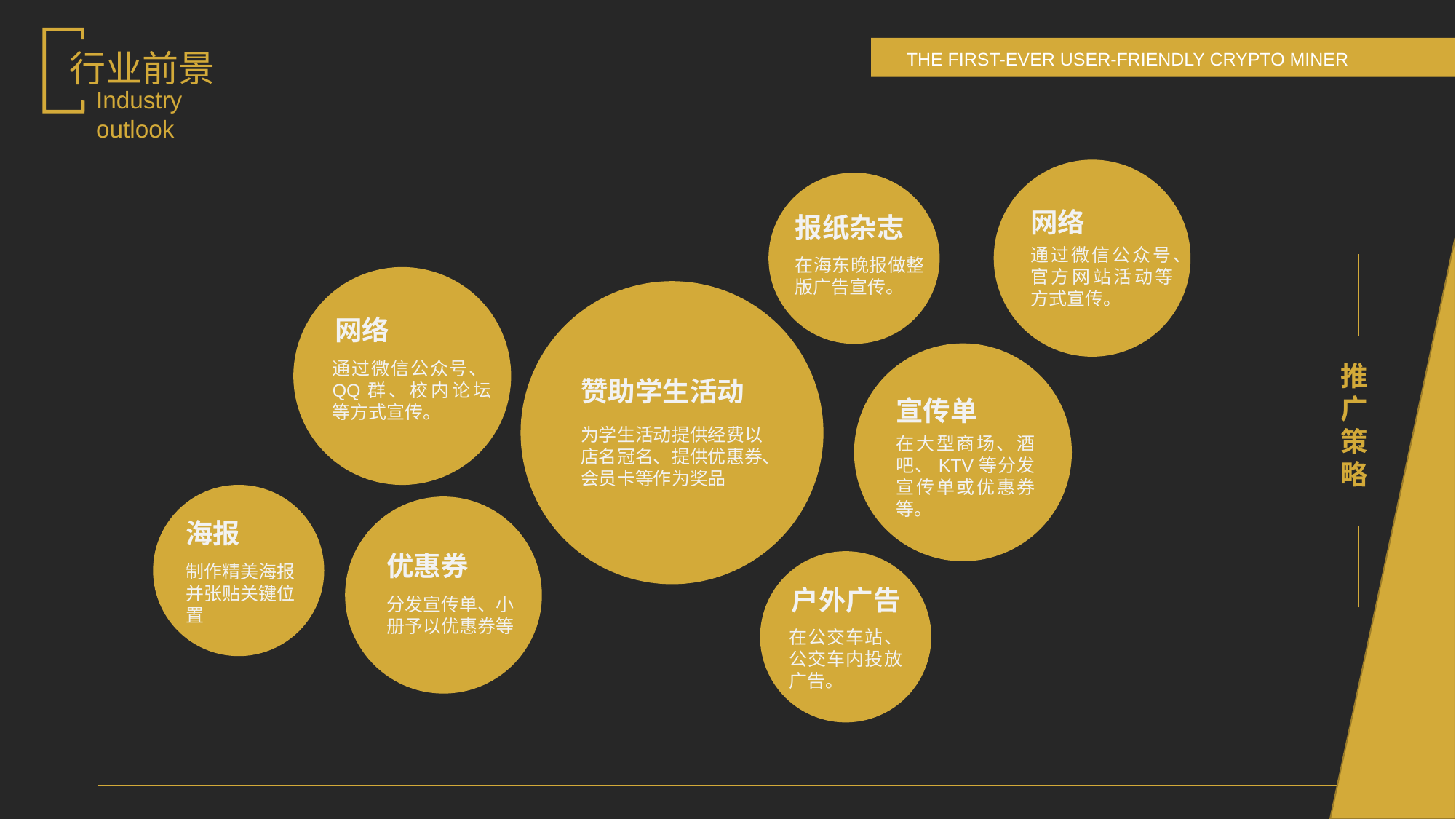

行业前景
Industry outlook

网络
报纸杂志
通过微信公众号、官方网站活动等方式宣传。

在海东晚报做整版广告宣传。

网络

通过微信公众号、QQ群、校内论坛等方式宣传。
推广策略
赞助学生活动
宣传单
为学生活动提供经费以店名冠名、提供优惠券、会员卡等作为奖品
在大型商场、酒吧、KTV等分发宣传单或优惠券等。

海报
优惠券

制作精美海报并张贴关键位置
户外广告
分发宣传单、小册予以优惠券等
在公交车站、公交车内投放广告。